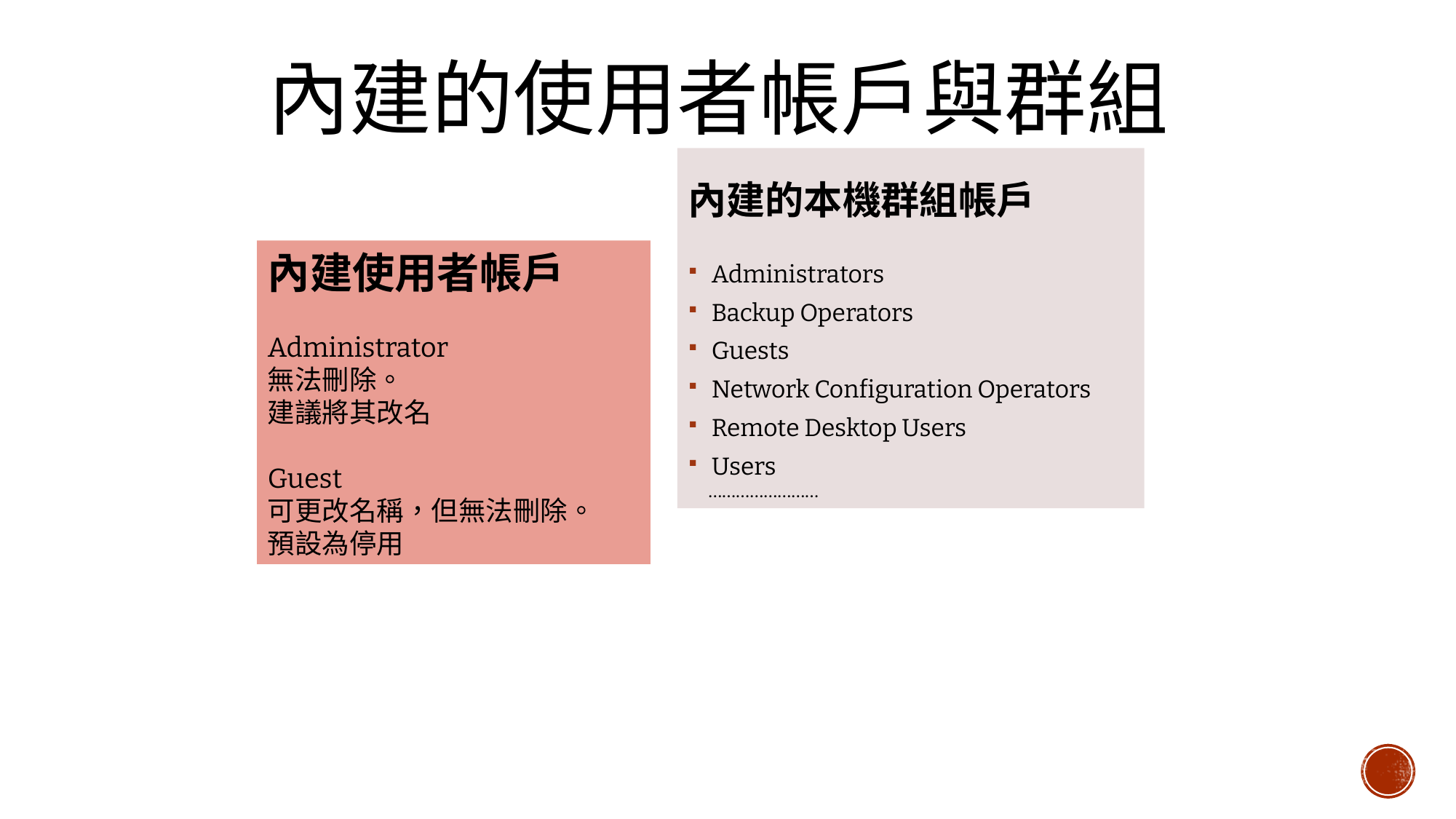

# 內建的使用者帳戶與群組

內建的本機群組帳戶

Administrators
Backup Operators
Guests
Network Configuration Operators
Remote Desktop Users
Users
     ……………………
內建使用者帳戶

Administrator
無法刪除。
建議將其改名

Guest
可更改名稱，但無法刪除。
預設為停用